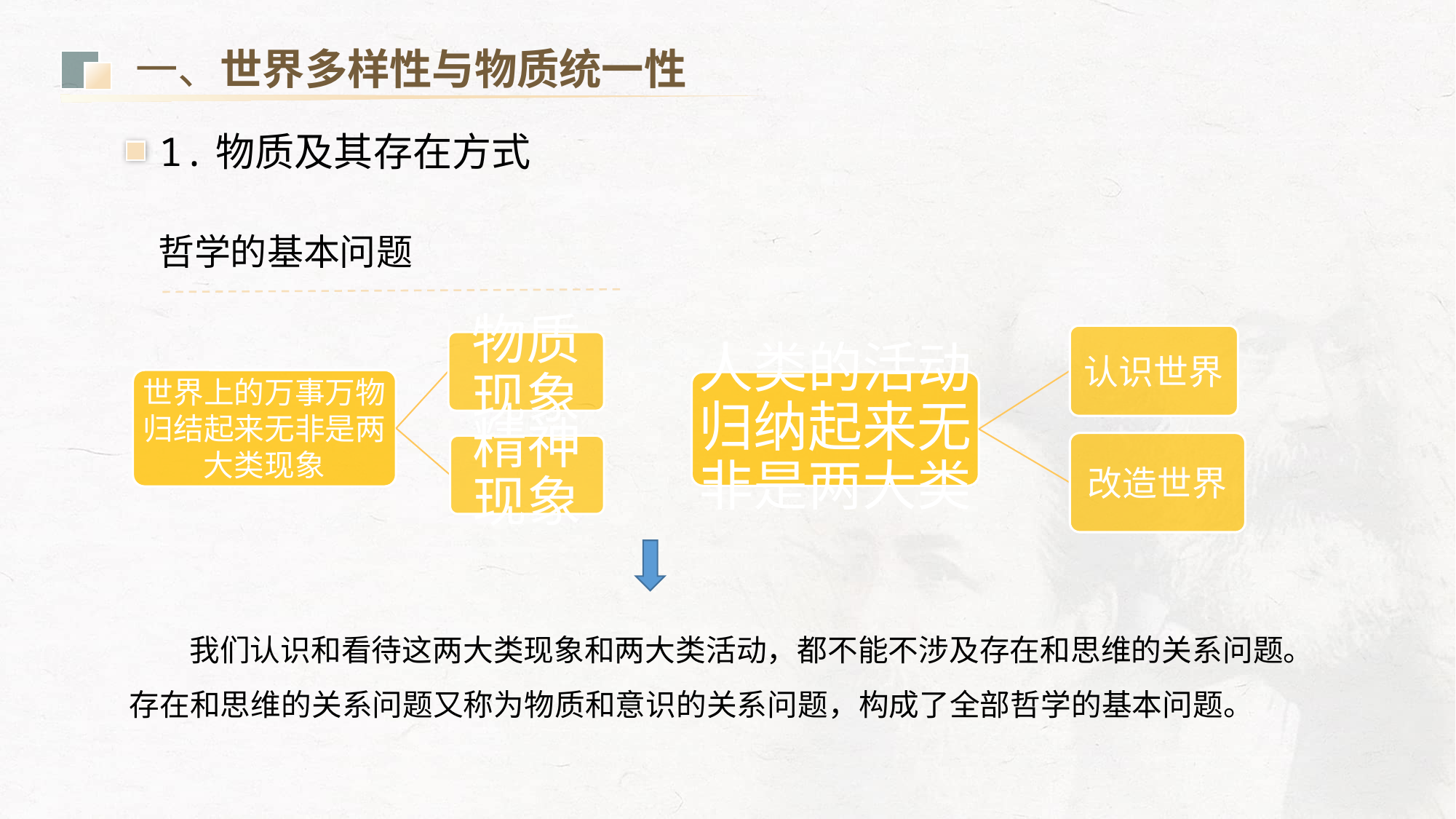

一、世界多样性与物质统一性

1.物质及其存在方式

哲学的基本问题
人类的活动归纳起来无非是两大类

认识世界

改造世界
世界上的万事万物归结起来无非是两大类现象

物质现象

精神现象

我们认识和看待这两大类现象和两大类活动，都不能不涉及存在和思维的关系问题。存在和思维的关系问题又称为物质和意识的关系问题，构成了全部哲学的基本问题。